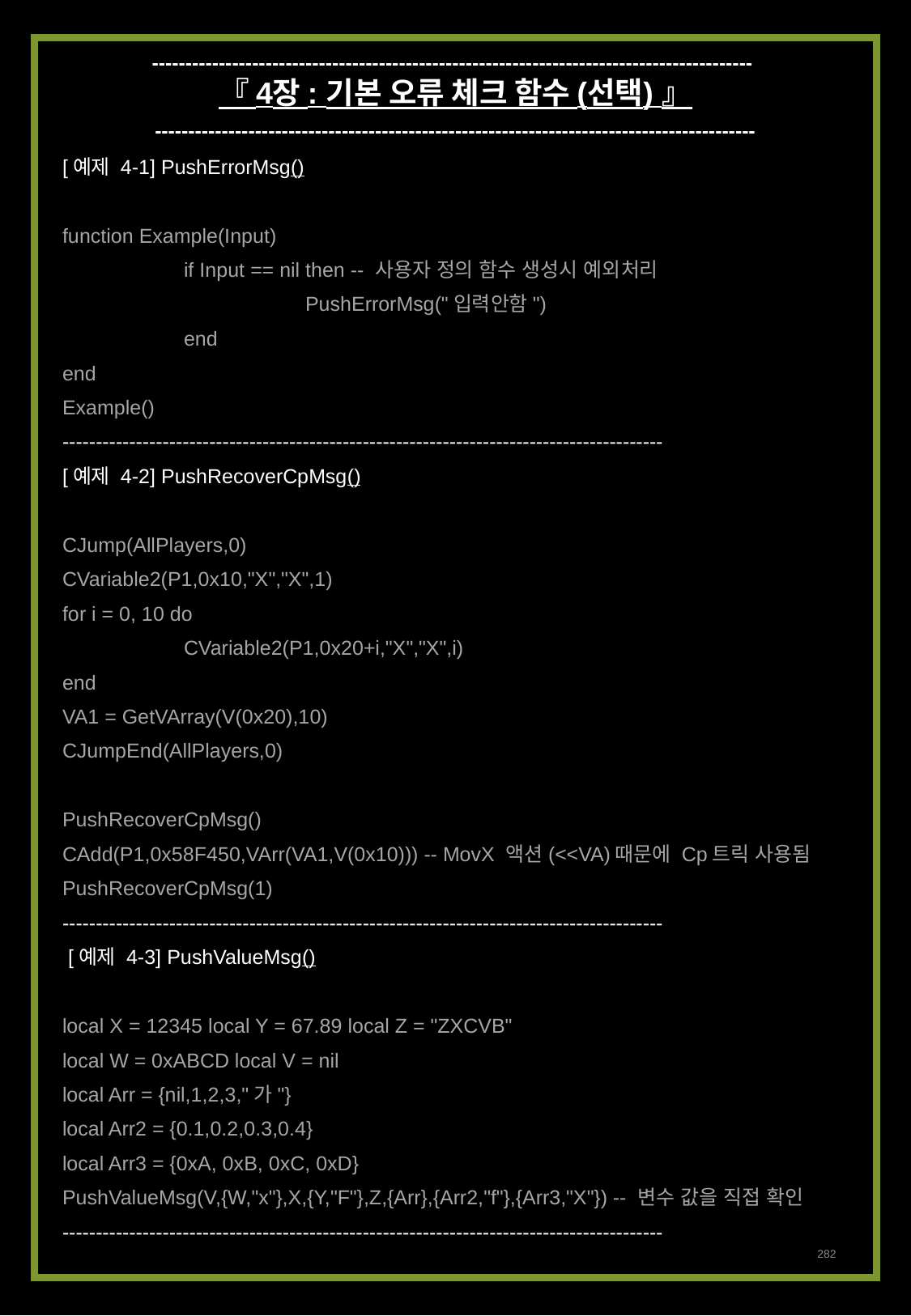

------------------------------------------------------------------------------------------
『 4장 : 기본 오류 체크 함수 (선택) 』
------------------------------------------------------------------------------------------
[예제 4-1] PushErrorMsg()

function Example(Input)
	if Input == nil then -- 사용자 정의 함수 생성시 예외처리
		PushErrorMsg("입력안함")
	end
end
Example()
------------------------------------------------------------------------------------------
[예제 4-2] PushRecoverCpMsg()

CJump(AllPlayers,0)
CVariable2(P1,0x10,"X","X",1)
for i = 0, 10 do
	CVariable2(P1,0x20+i,"X","X",i)
end
VA1 = GetVArray(V(0x20),10)
CJumpEnd(AllPlayers,0)

PushRecoverCpMsg()
CAdd(P1,0x58F450,VArr(VA1,V(0x10))) -- MovX 액션(<<VA)때문에 Cp트릭 사용됨
PushRecoverCpMsg(1)
------------------------------------------------------------------------------------------
 [예제 4-3] PushValueMsg()

local X = 12345 local Y = 67.89 local Z = "ZXCVB"
local W = 0xABCD local V = nil
local Arr = {nil,1,2,3,"가"}
local Arr2 = {0.1,0.2,0.3,0.4}
local Arr3 = {0xA, 0xB, 0xC, 0xD}
PushValueMsg(V,{W,"x"},X,{Y,"F"},Z,{Arr},{Arr2,"f"},{Arr3,"X"}) -- 변수 값을 직접 확인
------------------------------------------------------------------------------------------
282